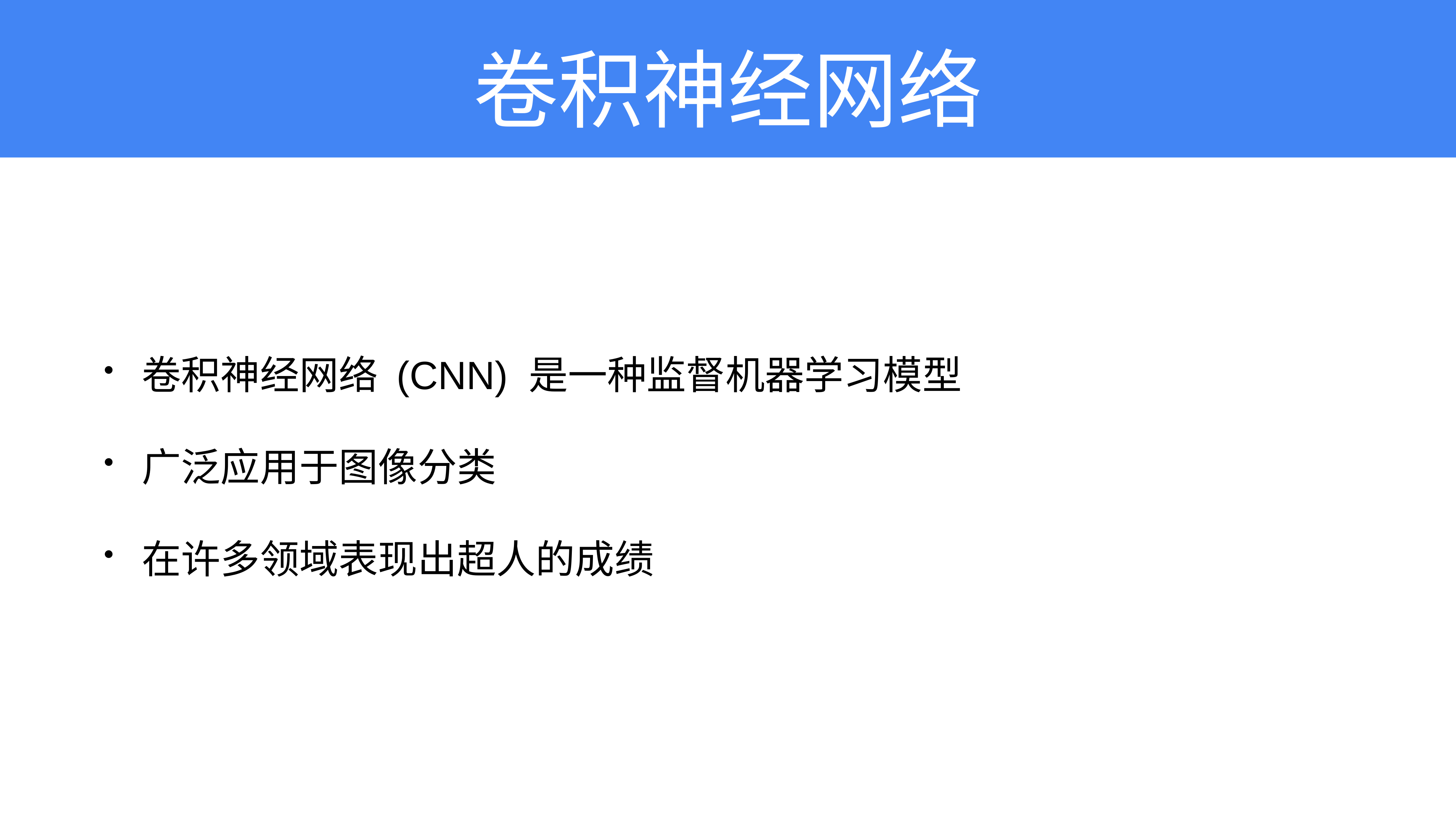

# 卷积神经网络
卷积神经网络 (CNN) 是一种监督机器学习模型
广泛应用于图像分类
在许多领域表现出超人的成绩